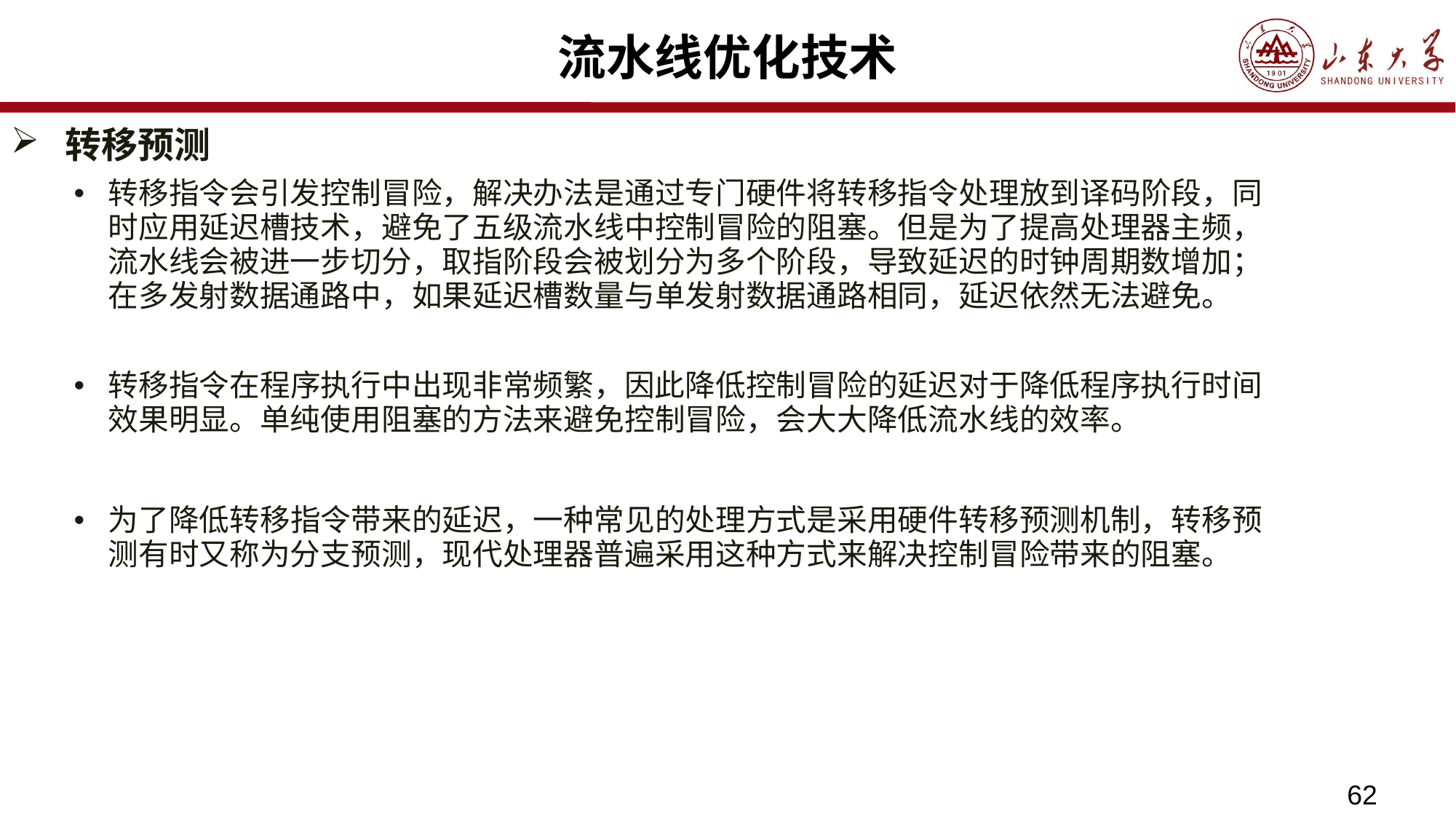

# 流水线优化技术
转移预测
转移指令会引发控制冒险，解决办法是通过专门硬件将转移指令处理放到译码阶段，同时应用延迟槽技术，避免了五级流水线中控制冒险的阻塞。但是为了提高处理器主频，流水线会被进一步切分，取指阶段会被划分为多个阶段，导致延迟的时钟周期数增加；在多发射数据通路中，如果延迟槽数量与单发射数据通路相同，延迟依然无法避免。

转移指令在程序执行中出现非常频繁，因此降低控制冒险的延迟对于降低程序执行时间效果明显。单纯使用阻塞的方法来避免控制冒险，会大大降低流水线的效率。

为了降低转移指令带来的延迟，一种常见的处理方式是采用硬件转移预测机制，转移预测有时又称为分支预测，现代处理器普遍采用这种方式来解决控制冒险带来的阻塞。
62